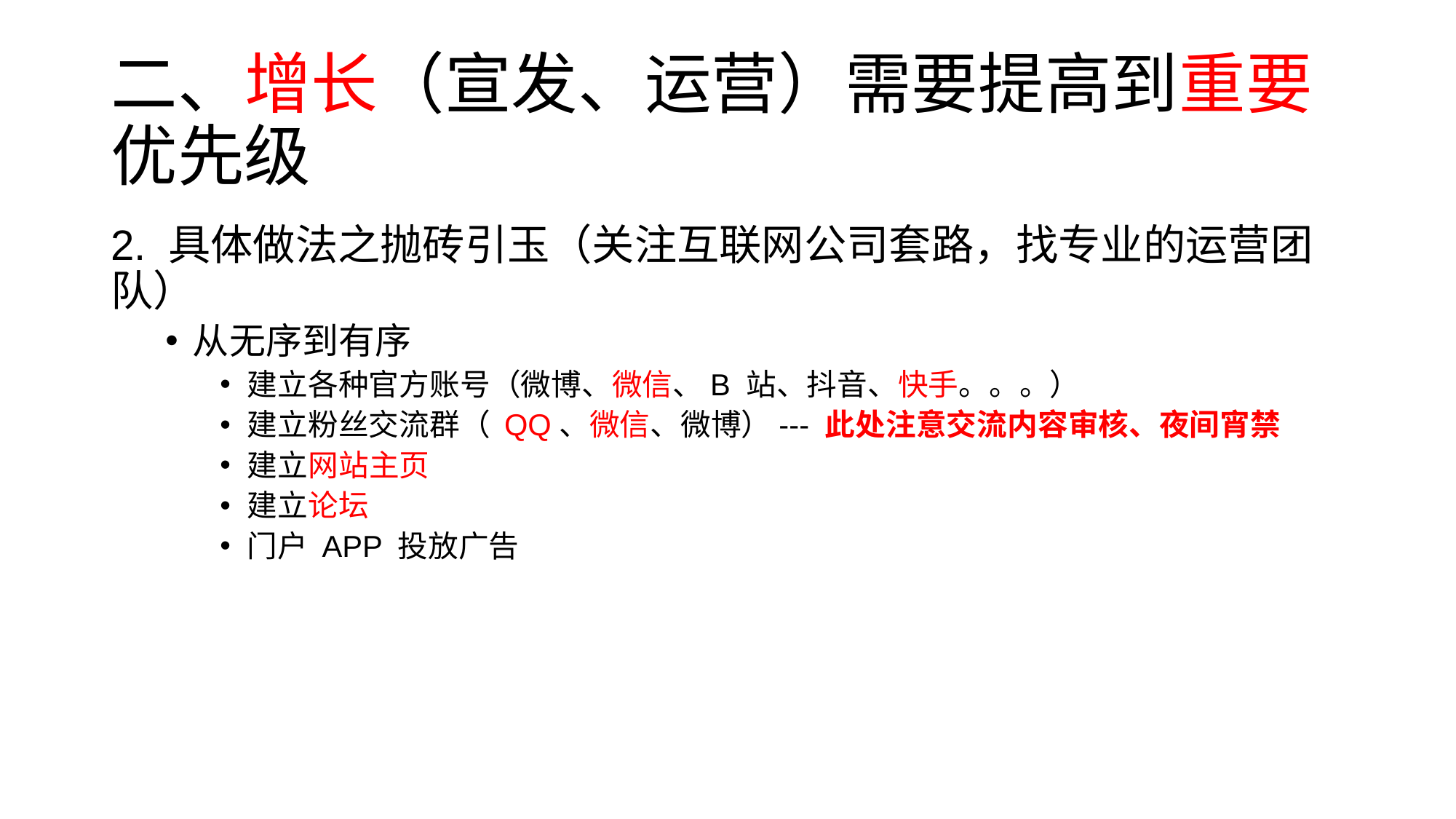

# 二、增长（宣发、运营）需要提高到重要优先级
2. 具体做法之抛砖引玉（关注互联网公司套路，找专业的运营团队）
从无序到有序
建立各种官方账号（微博、微信、B 站、抖音、快手。。。）
建立粉丝交流群（ QQ、微信、微博）--- 此处注意交流内容审核、夜间宵禁
建立网站主页
建立论坛
门户 APP 投放广告